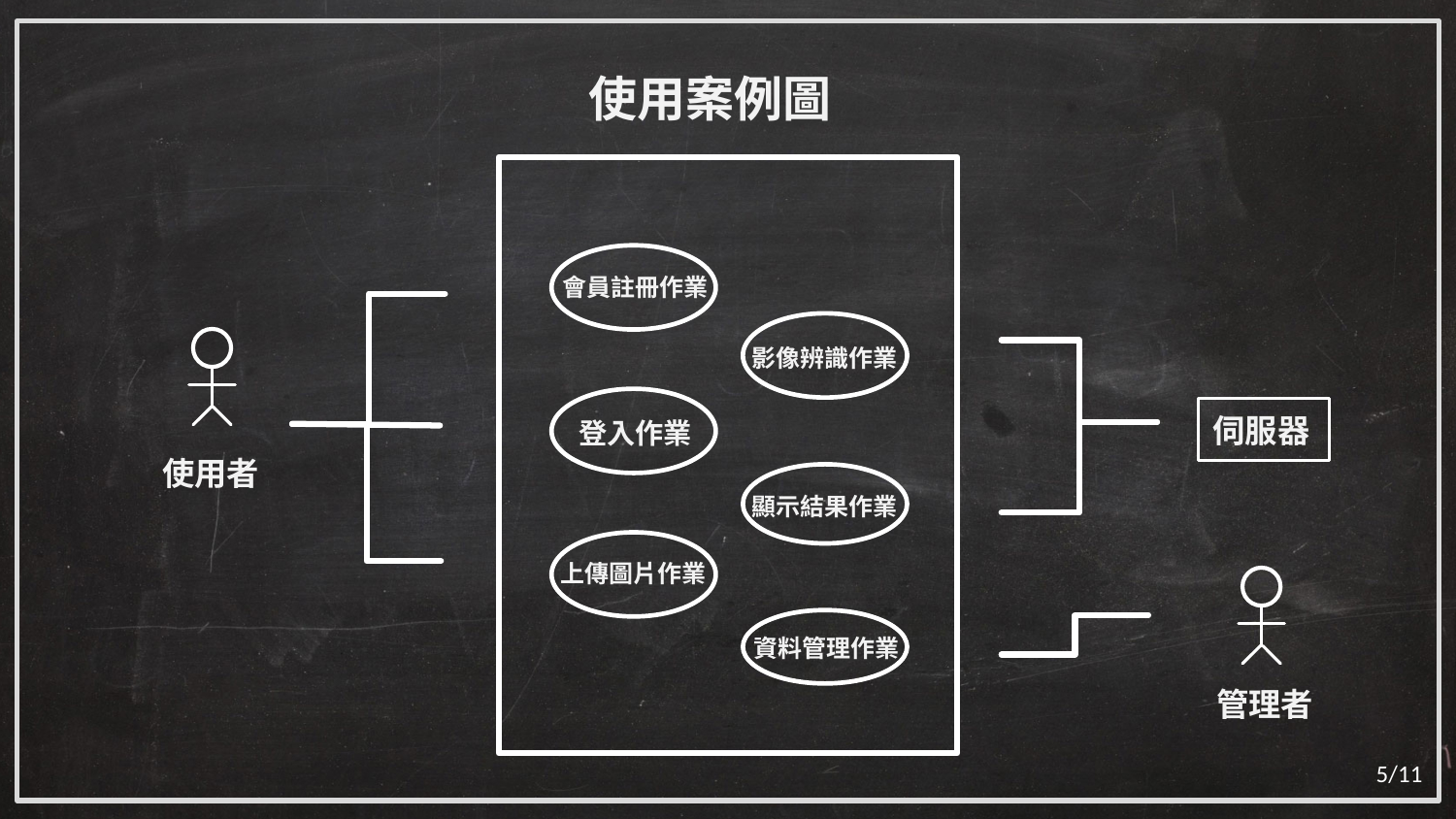

使用案例圖

會員註冊作業

影像辨識作業

伺服器
登入作業
使用者

顯示結果作業

上傳圖片作業

資料管理作業
管理者
5/11